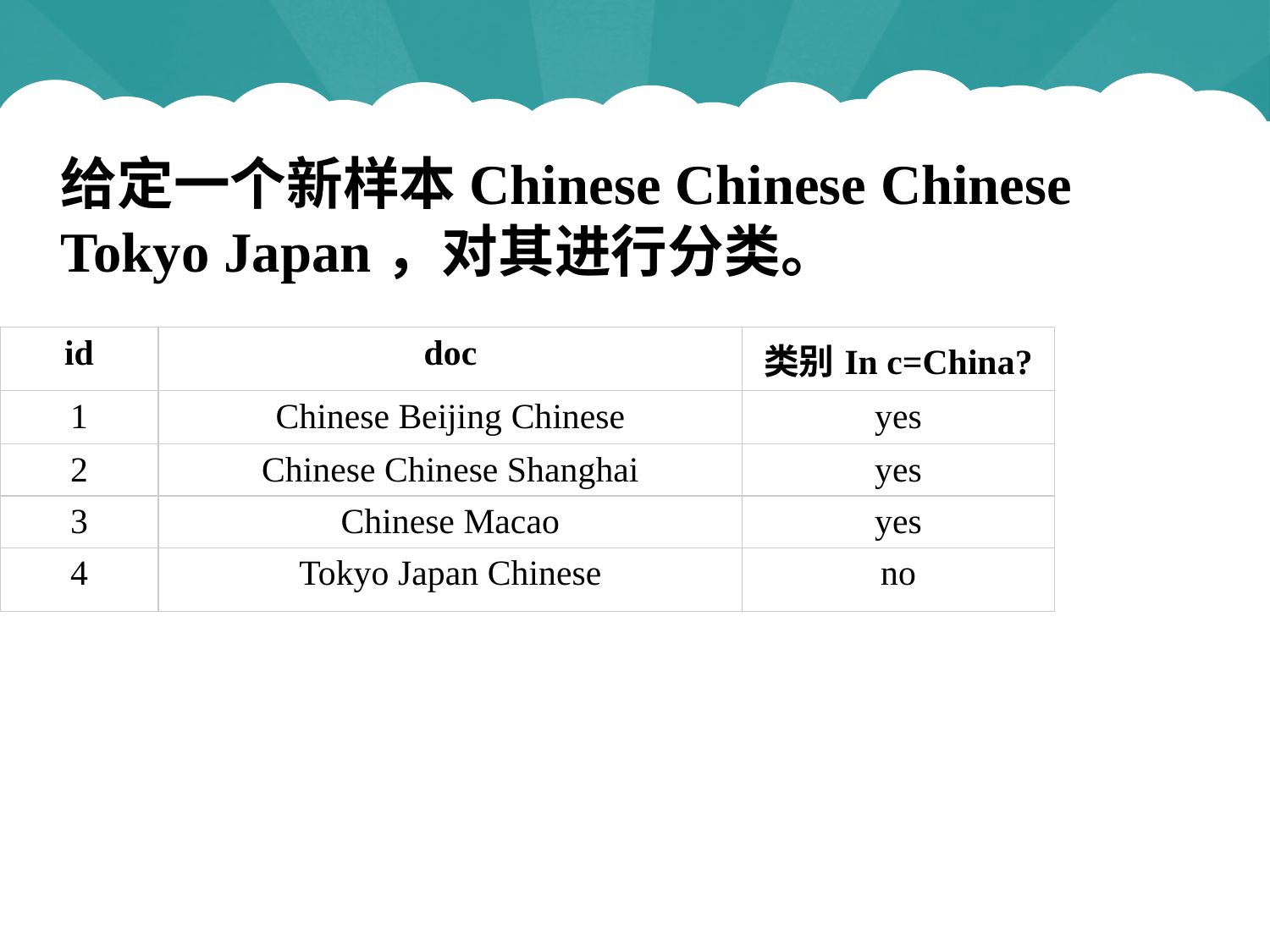

给定一个新样本Chinese Chinese Chinese Tokyo Japan，对其进行分类。
| id | doc | 类别In c=China? |
| --- | --- | --- |
| 1 | Chinese Beijing Chinese | yes |
| 2 | Chinese Chinese Shanghai | yes |
| 3 | Chinese Macao | yes |
| 4 | Tokyo Japan Chinese | no |